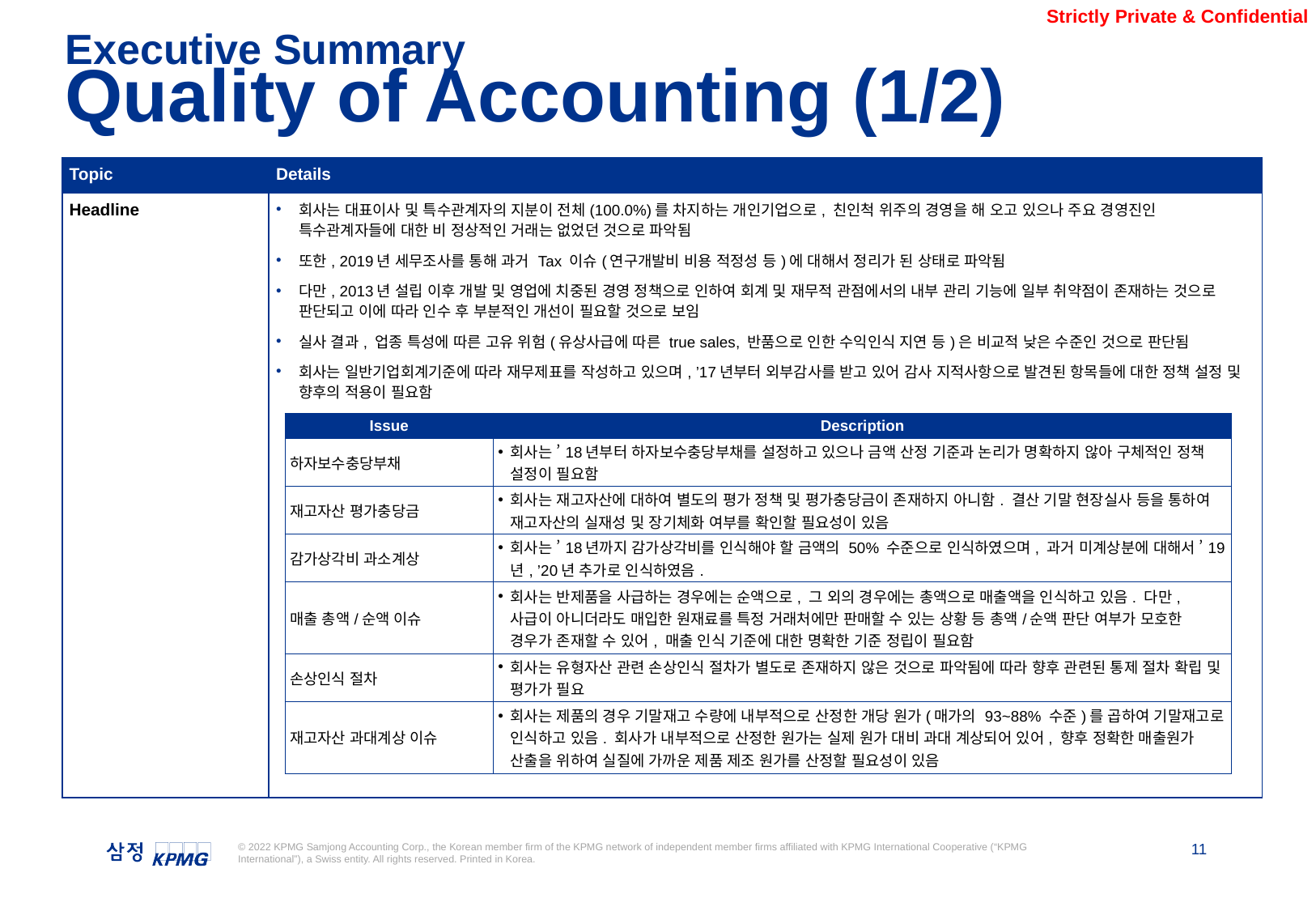

Executive Summary
Quality of Accounting (1/2)
| Topic | Details |
| --- | --- |
| Headline | 회사는 대표이사 및 특수관계자의 지분이 전체(100.0%)를 차지하는 개인기업으로, 친인척 위주의 경영을 해 오고 있으나 주요 경영진인 특수관계자들에 대한 비 정상적인 거래는 없었던 것으로 파악됨 또한, 2019년 세무조사를 통해 과거 Tax 이슈(연구개발비 비용 적정성 등)에 대해서 정리가 된 상태로 파악됨 다만, 2013년 설립 이후 개발 및 영업에 치중된 경영 정책으로 인하여 회계 및 재무적 관점에서의 내부 관리 기능에 일부 취약점이 존재하는 것으로 판단되고 이에 따라 인수 후 부분적인 개선이 필요할 것으로 보임 실사 결과, 업종 특성에 따른 고유 위험(유상사급에 따른 true sales, 반품으로 인한 수익인식 지연 등)은 비교적 낮은 수준인 것으로 판단됨 회사는 일반기업회계기준에 따라 재무제표를 작성하고 있으며, ’17년부터 외부감사를 받고 있어 감사 지적사항으로 발견된 항목들에 대한 정책 설정 및 향후의 적용이 필요함 |
| Issue | Description |
| --- | --- |
| 하자보수충당부채 | 회사는 ’18년부터 하자보수충당부채를 설정하고 있으나 금액 산정 기준과 논리가 명확하지 않아 구체적인 정책 설정이 필요함 |
| 재고자산 평가충당금 | 회사는 재고자산에 대하여 별도의 평가 정책 및 평가충당금이 존재하지 아니함. 결산 기말 현장실사 등을 통하여 재고자산의 실재성 및 장기체화 여부를 확인할 필요성이 있음 |
| 감가상각비 과소계상 | 회사는 ’18년까지 감가상각비를 인식해야 할 금액의 50% 수준으로 인식하였으며, 과거 미계상분에 대해서 ’19년, ’20년 추가로 인식하였음. |
| 매출 총액/순액 이슈 | 회사는 반제품을 사급하는 경우에는 순액으로, 그 외의 경우에는 총액으로 매출액을 인식하고 있음. 다만, 사급이 아니더라도 매입한 원재료를 특정 거래처에만 판매할 수 있는 상황 등 총액/순액 판단 여부가 모호한 경우가 존재할 수 있어, 매출 인식 기준에 대한 명확한 기준 정립이 필요함 |
| 손상인식 절차 | 회사는 유형자산 관련 손상인식 절차가 별도로 존재하지 않은 것으로 파악됨에 따라 향후 관련된 통제 절차 확립 및 평가가 필요 |
| 재고자산 과대계상 이슈 | 회사는 제품의 경우 기말재고 수량에 내부적으로 산정한 개당 원가(매가의 93~88% 수준)를 곱하여 기말재고로 인식하고 있음. 회사가 내부적으로 산정한 원가는 실제 원가 대비 과대 계상되어 있어, 향후 정확한 매출원가 산출을 위하여 실질에 가까운 제품 제조 원가를 산정할 필요성이 있음 |